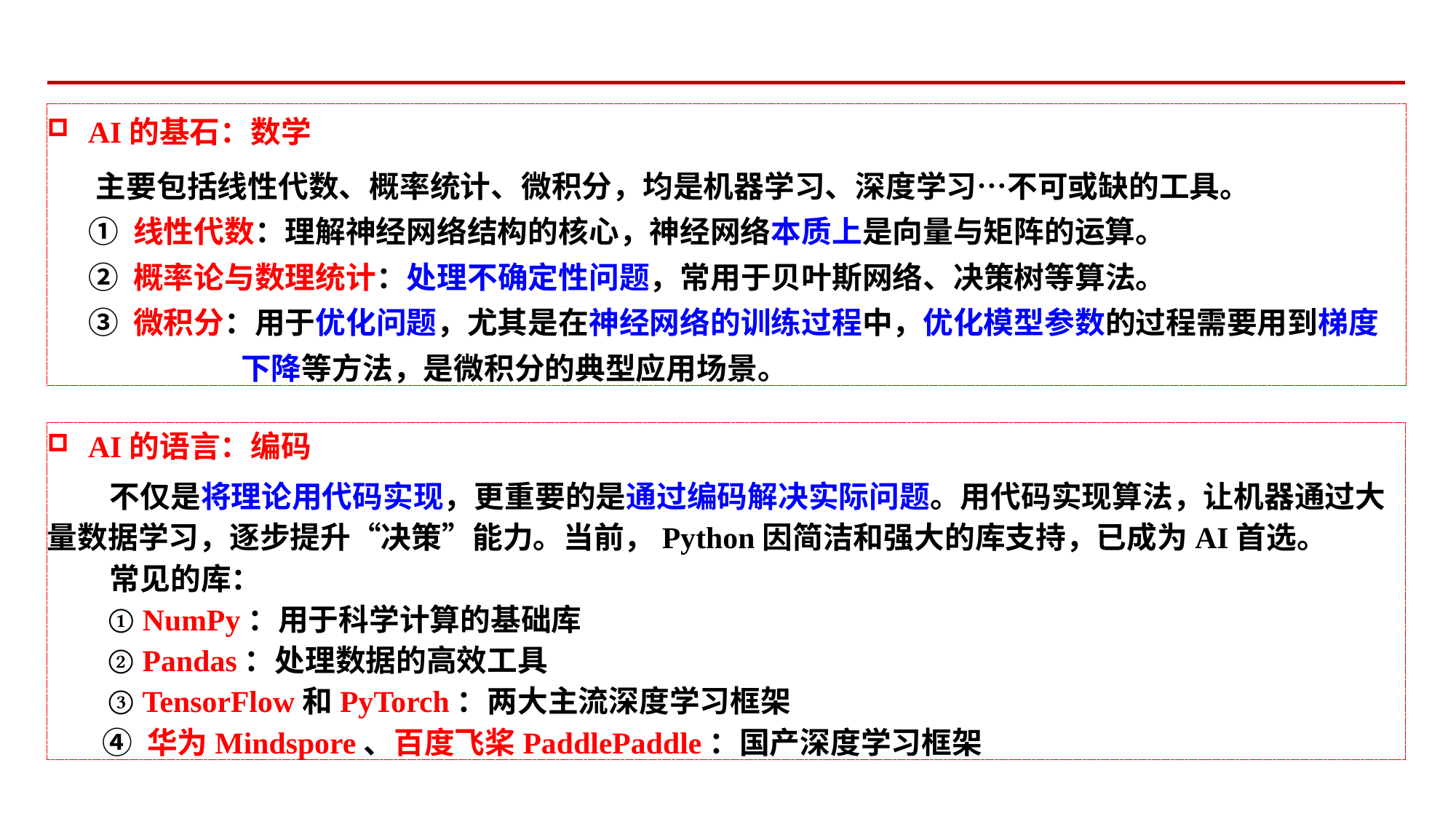

AI的基石：数学
      主要包括线性代数、概率统计、微积分，均是机器学习、深度学习…不可或缺的工具。
      ① 线性代数：理解神经网络结构的核心，神经网络本质上是向量与矩阵的运算。
      ② 概率论与数理统计：处理不确定性问题，常用于贝叶斯网络、决策树等算法。
      ③ 微积分：用于优化问题，尤其是在神经网络的训练过程中，优化模型参数的过程需要用到梯度
                           下降等方法，是微积分的典型应用场景。

AI的语言：编码
        不仅是将理论用代码实现，更重要的是通过编码解决实际问题。用代码实现算法，让机器通过大量数据学习，逐步提升“决策”能力。当前，Python因简洁和强大的库支持，已成为AI首选。
        常见的库：
        ① NumPy：用于科学计算的基础库
        ② Pandas：处理数据的高效工具
        ③ TensorFlow和PyTorch：两大主流深度学习框架
        ④ 华为Mindspore、百度飞桨PaddlePaddle：国产深度学习框架